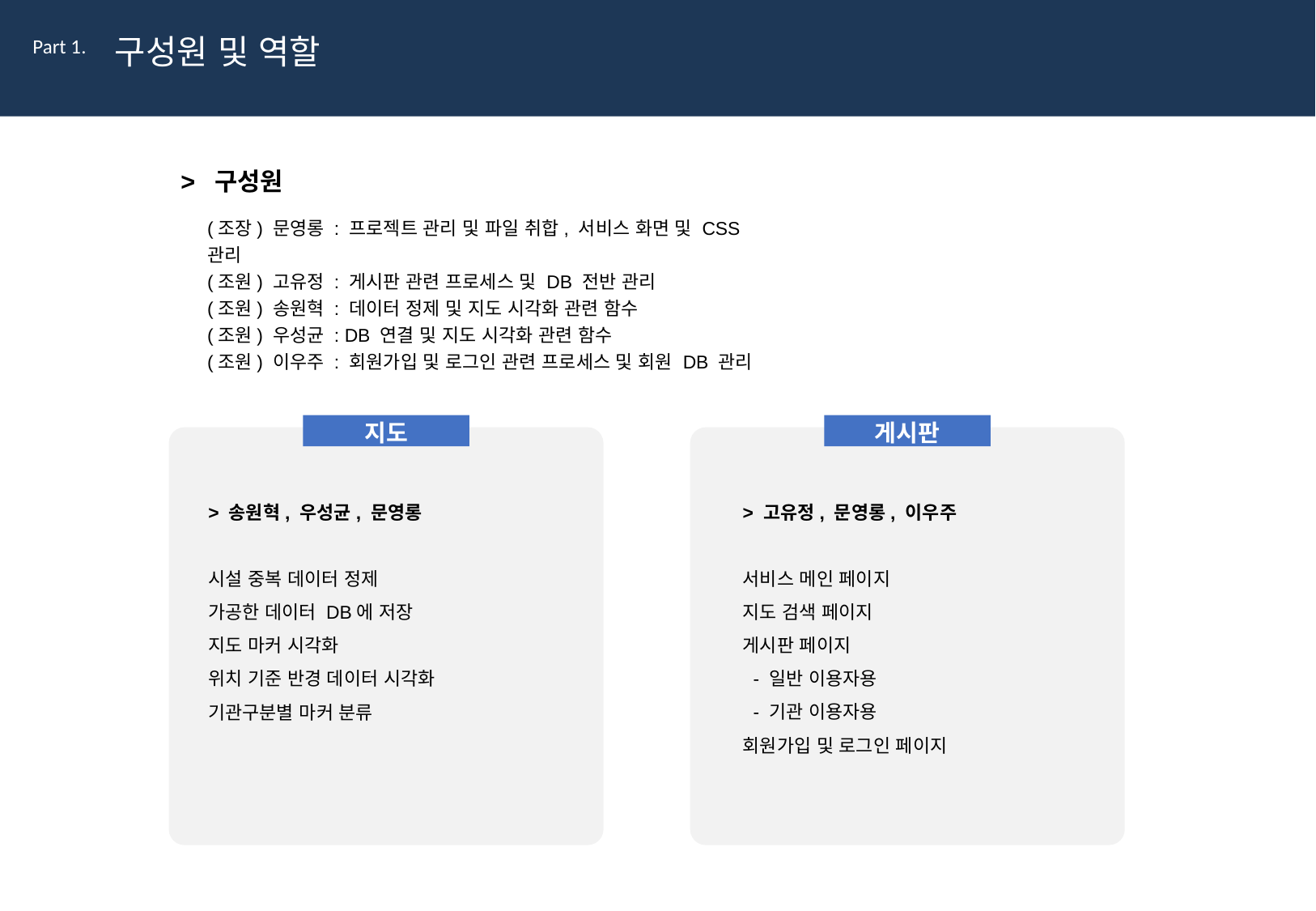

구성원 및 역할
Part 1.
>  구성원
(조장) 문영롱 : 프로젝트 관리 및 파일 취합, 서비스 화면 및 CSS 관리
(조원) 고유정 : 게시판 관련 프로세스 및 DB 전반 관리
(조원) 송원혁 : 데이터 정제 및 지도 시각화 관련 함수
(조원) 우성균 : DB 연결 및 지도 시각화 관련 함수
(조원) 이우주 : 회원가입 및 로그인 관련 프로세스 및 회원 DB 관리
지도

게시판

> 송원혁, 우성균, 문영롱

시설 중복 데이터 정제
가공한 데이터 DB에 저장
지도 마커 시각화
위치 기준 반경 데이터 시각화
기관구분별 마커 분류
> 고유정, 문영롱, 이우주

서비스 메인 페이지
지도 검색 페이지
게시판 페이지
  - 일반 이용자용
  - 기관 이용자용
회원가입 및 로그인 페이지